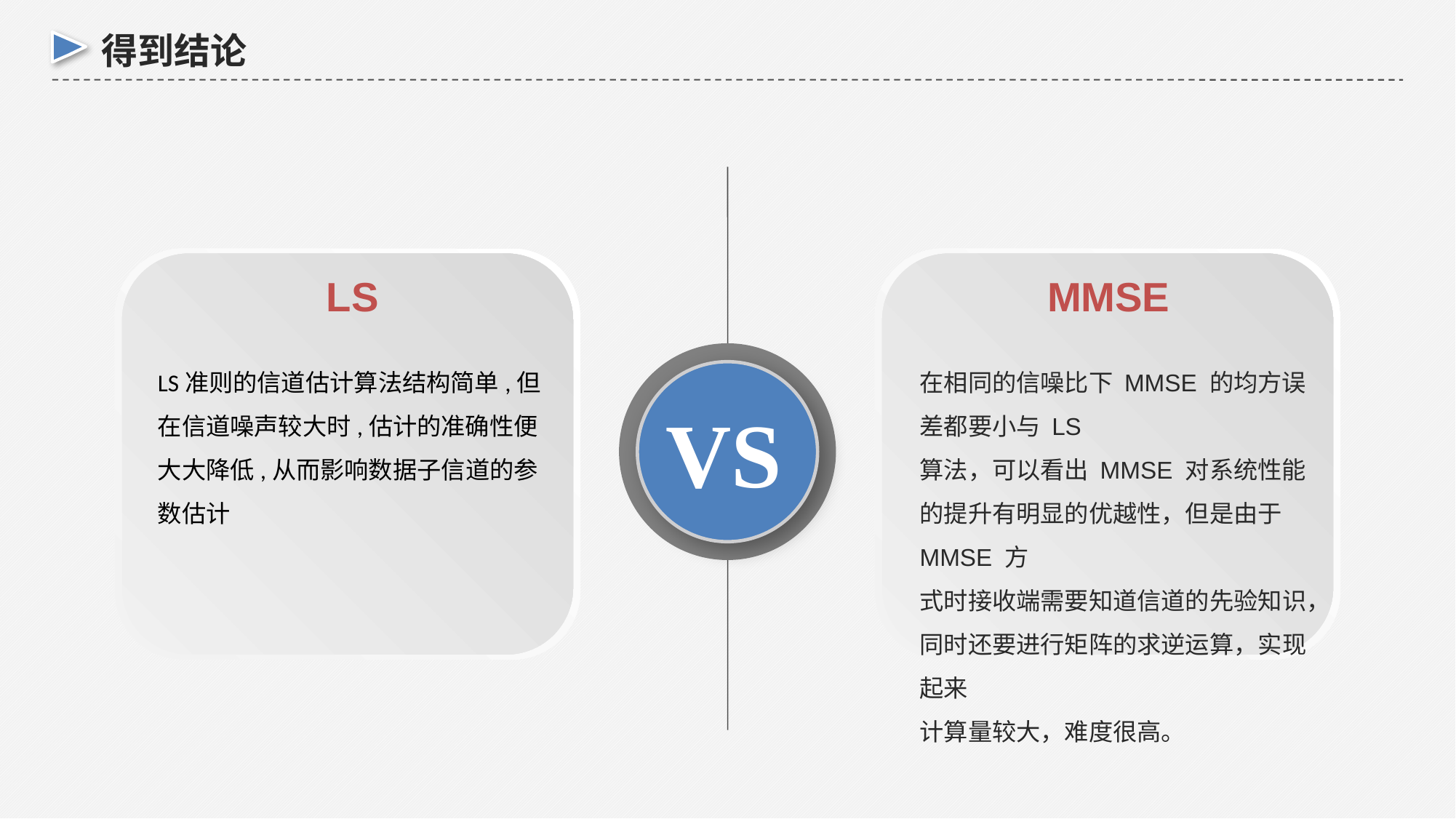

得到结论

LS
MMSE

VS
LS准则的信道估计算法结构简单,但在信道噪声较大时,估计的准确性便大大降低,从而影响数据子信道的参数估计
在相同的信噪比下 MMSE 的均方误差都要小与 LS
算法，可以看出 MMSE 对系统性能的提升有明显的优越性，但是由于 MMSE 方
式时接收端需要知道信道的先验知识，同时还要进行矩阵的求逆运算，实现起来
计算量较大，难度很高。